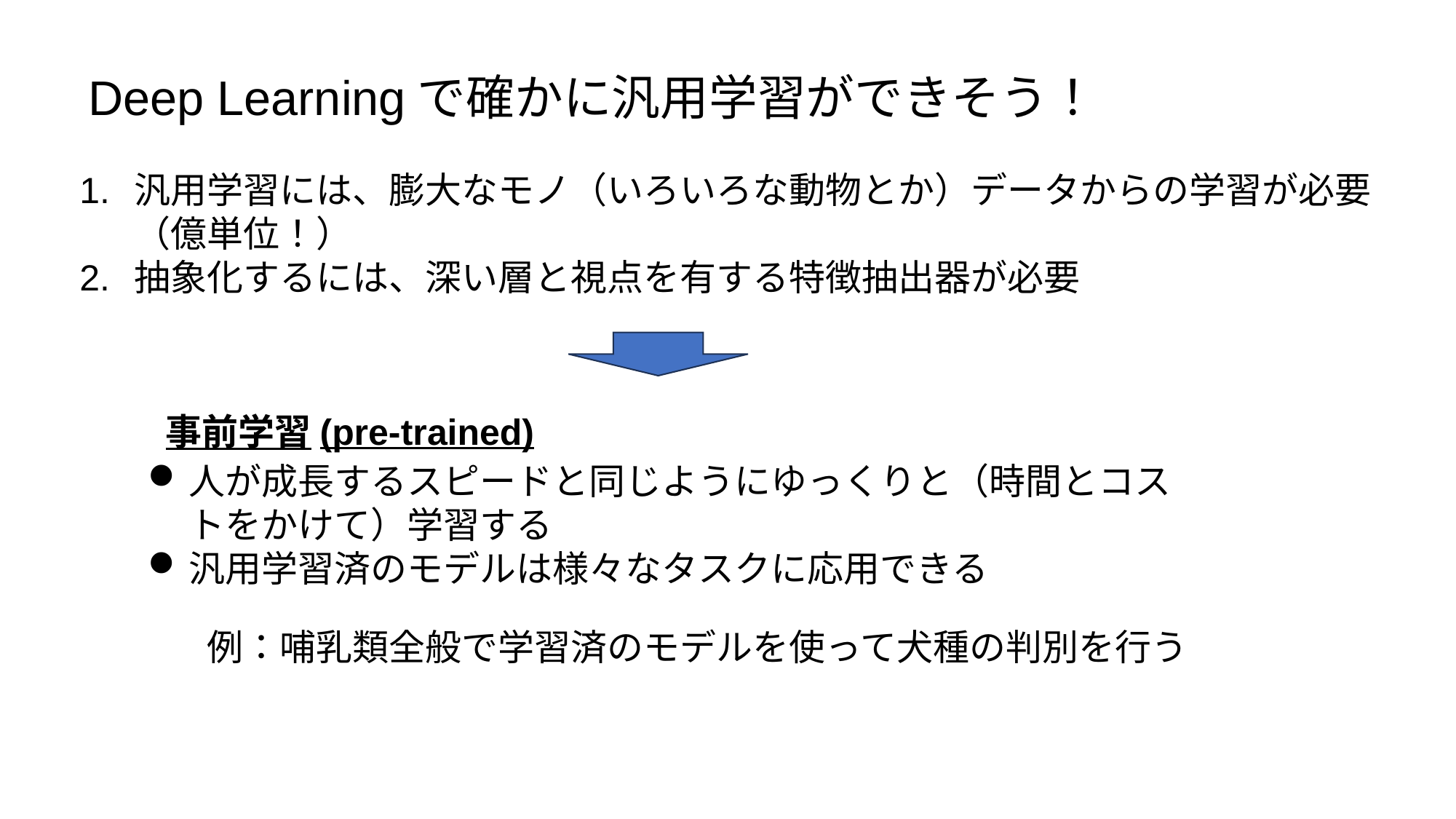

Deep Learningで確かに汎用学習ができそう！
汎用学習には、膨大なモノ（いろいろな動物とか）データからの学習が必要（億単位！）
抽象化するには、深い層と視点を有する特徴抽出器が必要

事前学習(pre-trained)
人が成長するスピードと同じようにゆっくりと（時間とコストをかけて）学習する
汎用学習済のモデルは様々なタスクに応用できる
例：哺乳類全般で学習済のモデルを使って犬種の判別を行う